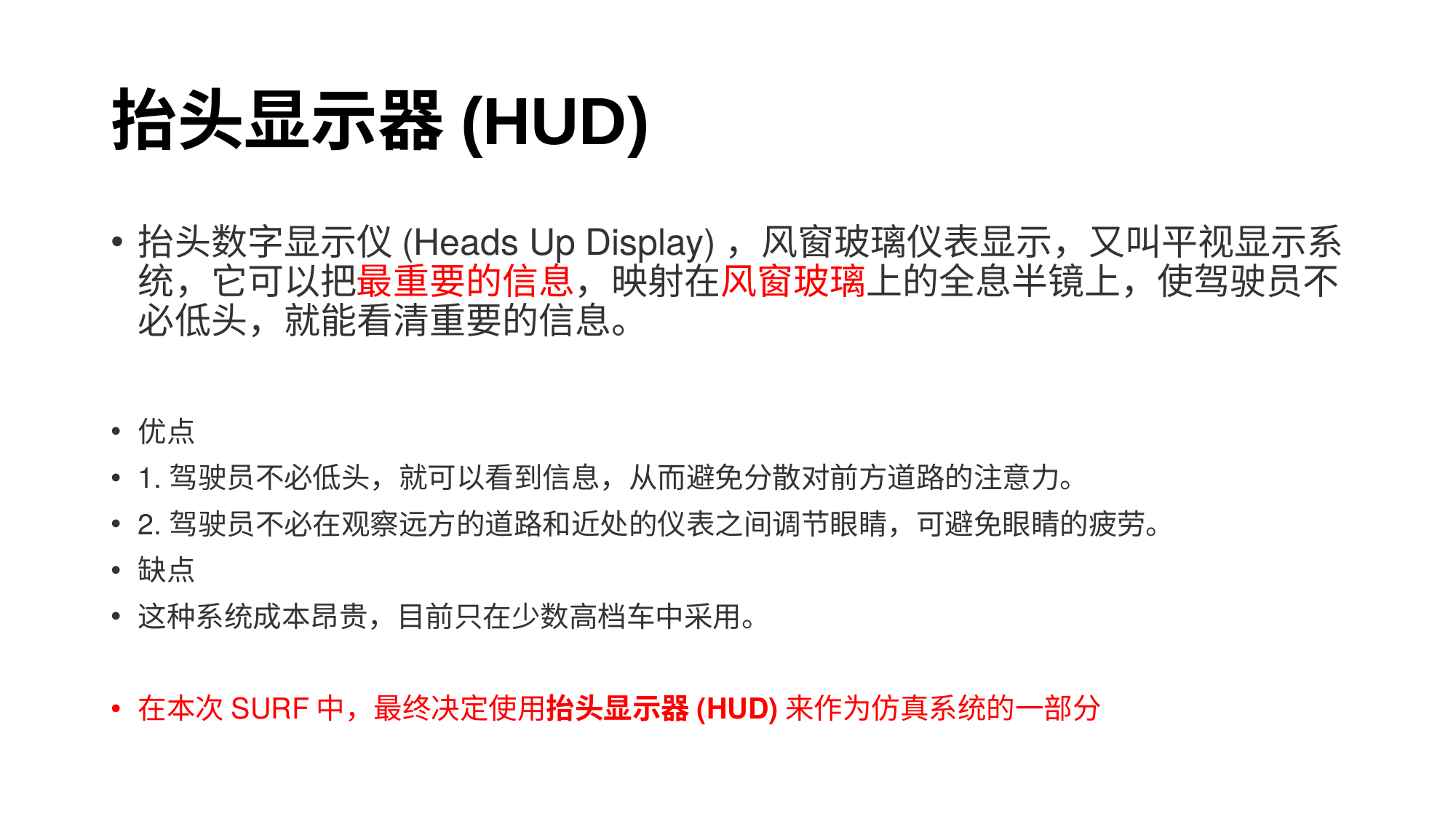

# 抬头显示器(HUD)
抬头数字显示仪(Heads Up Display)，风窗玻璃仪表显示，又叫平视显示系统，它可以把最重要的信息，映射在风窗玻璃上的全息半镜上，使驾驶员不必低头，就能看清重要的信息。

优点
1.驾驶员不必低头，就可以看到信息，从而避免分散对前方道路的注意力。
2.驾驶员不必在观察远方的道路和近处的仪表之间调节眼睛，可避免眼睛的疲劳。
缺点
这种系统成本昂贵，目前只在少数高档车中采用。

在本次SURF中，最终决定使用抬头显示器(HUD)来作为仿真系统的一部分